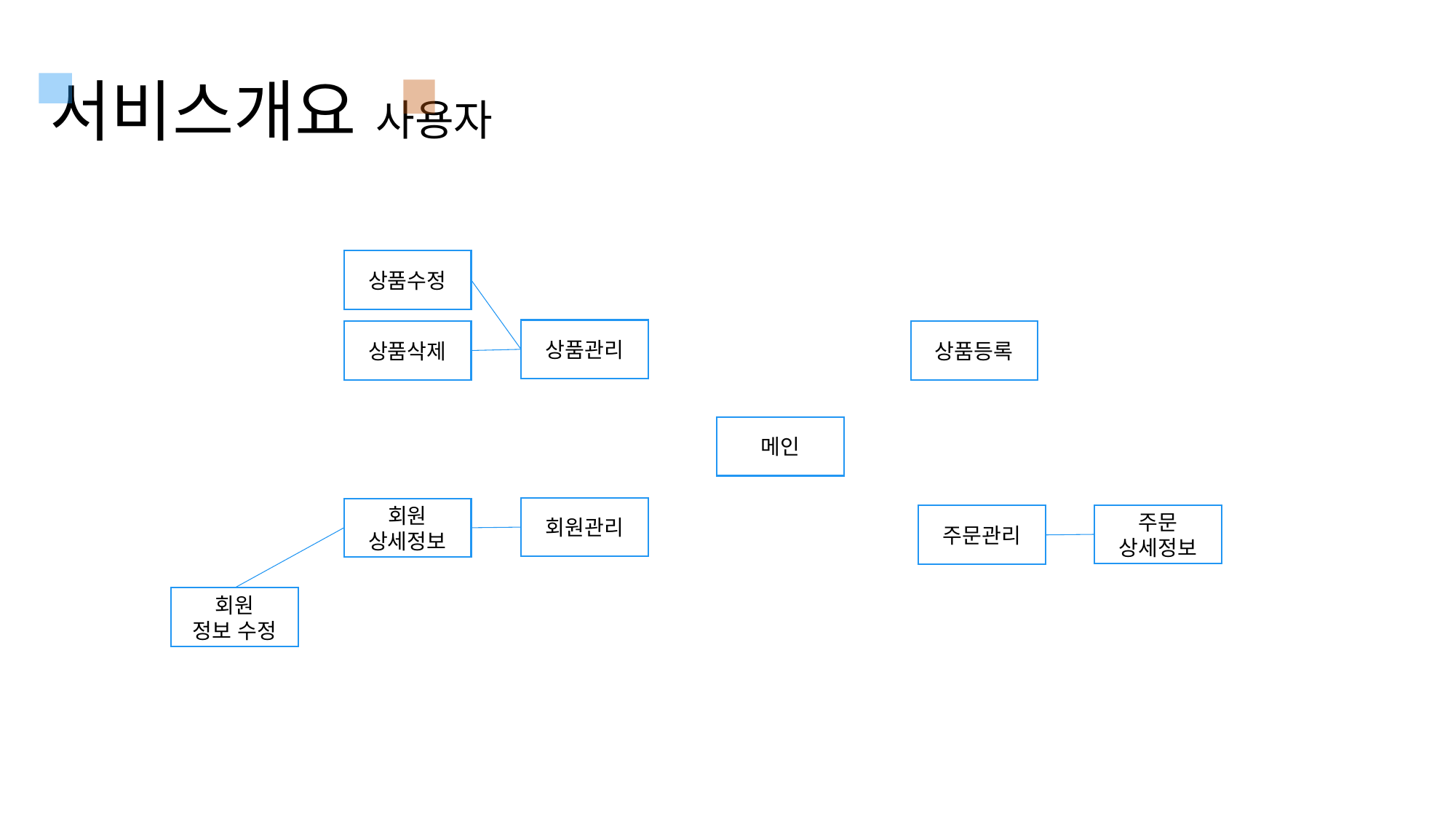

서비스개요 사용자

상품수정
상품관리
상품등록
상품삭제
메인
회원관리
회원
상세정보
주문
상세정보
주문관리
회원
정보 수정